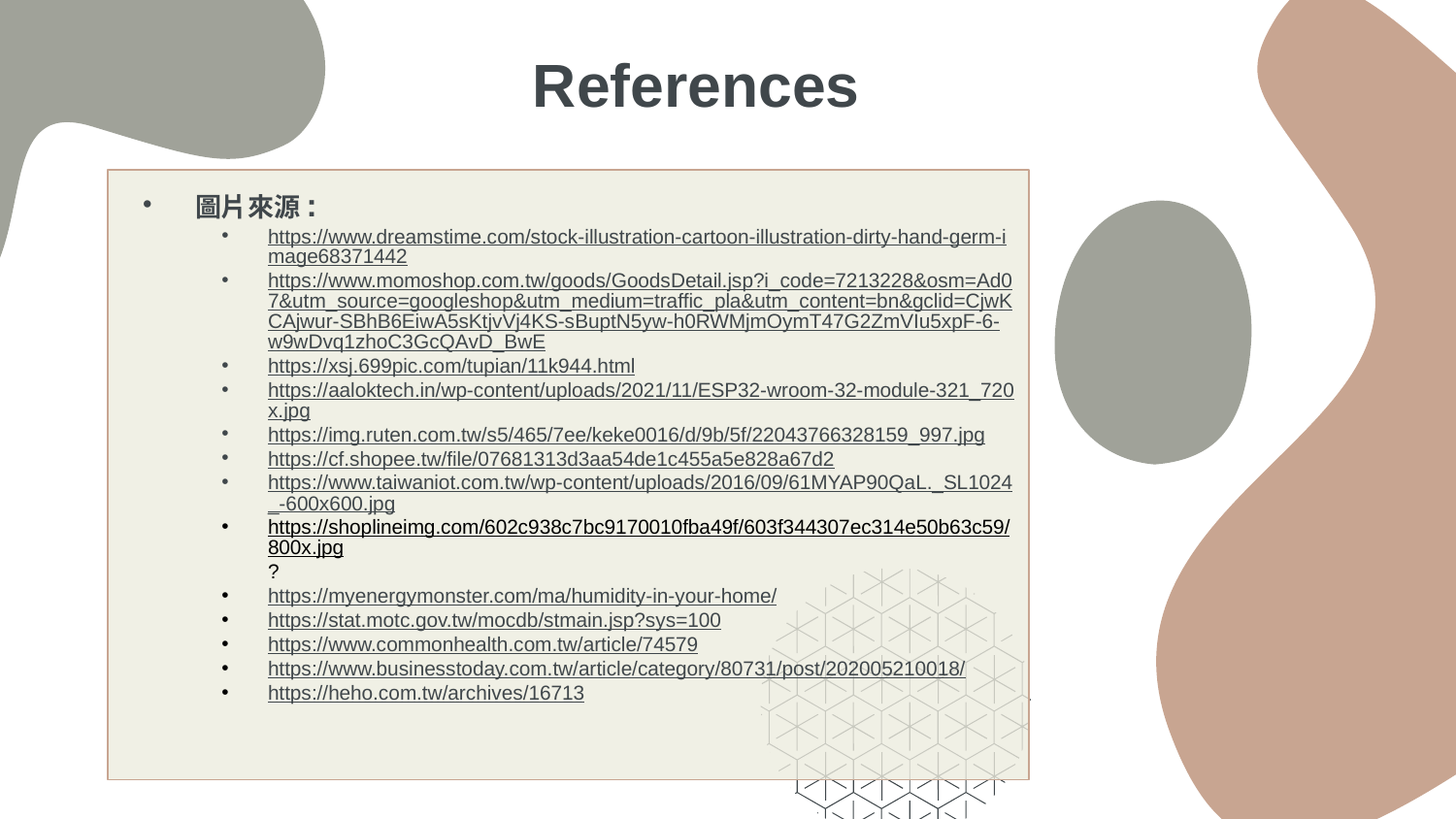

# References
圖片來源:
https://www.dreamstime.com/stock-illustration-cartoon-illustration-dirty-hand-germ-image68371442
https://www.momoshop.com.tw/goods/GoodsDetail.jsp?i_code=7213228&osm=Ad07&utm_source=googleshop&utm_medium=traffic_pla&utm_content=bn&gclid=CjwKCAjwur-SBhB6EiwA5sKtjvVj4KS-sBuptN5yw-h0RWMjmOymT47G2ZmVIu5xpF-6-w9wDvq1zhoC3GcQAvD_BwE
https://xsj.699pic.com/tupian/11k944.html
https://aaloktech.in/wp-content/uploads/2021/11/ESP32-wroom-32-module-321_720x.jpg
https://img.ruten.com.tw/s5/465/7ee/keke0016/d/9b/5f/22043766328159_997.jpg
https://cf.shopee.tw/file/07681313d3aa54de1c455a5e828a67d2
https://www.taiwaniot.com.tw/wp-content/uploads/2016/09/61MYAP90QaL._SL1024_-600x600.jpg
https://shoplineimg.com/602c938c7bc9170010fba49f/603f344307ec314e50b63c59/800x.jpg?
https://myenergymonster.com/ma/humidity-in-your-home/
https://stat.motc.gov.tw/mocdb/stmain.jsp?sys=100
https://www.commonhealth.com.tw/article/74579
https://www.businesstoday.com.tw/article/category/80731/post/202005210018/
https://heho.com.tw/archives/16713